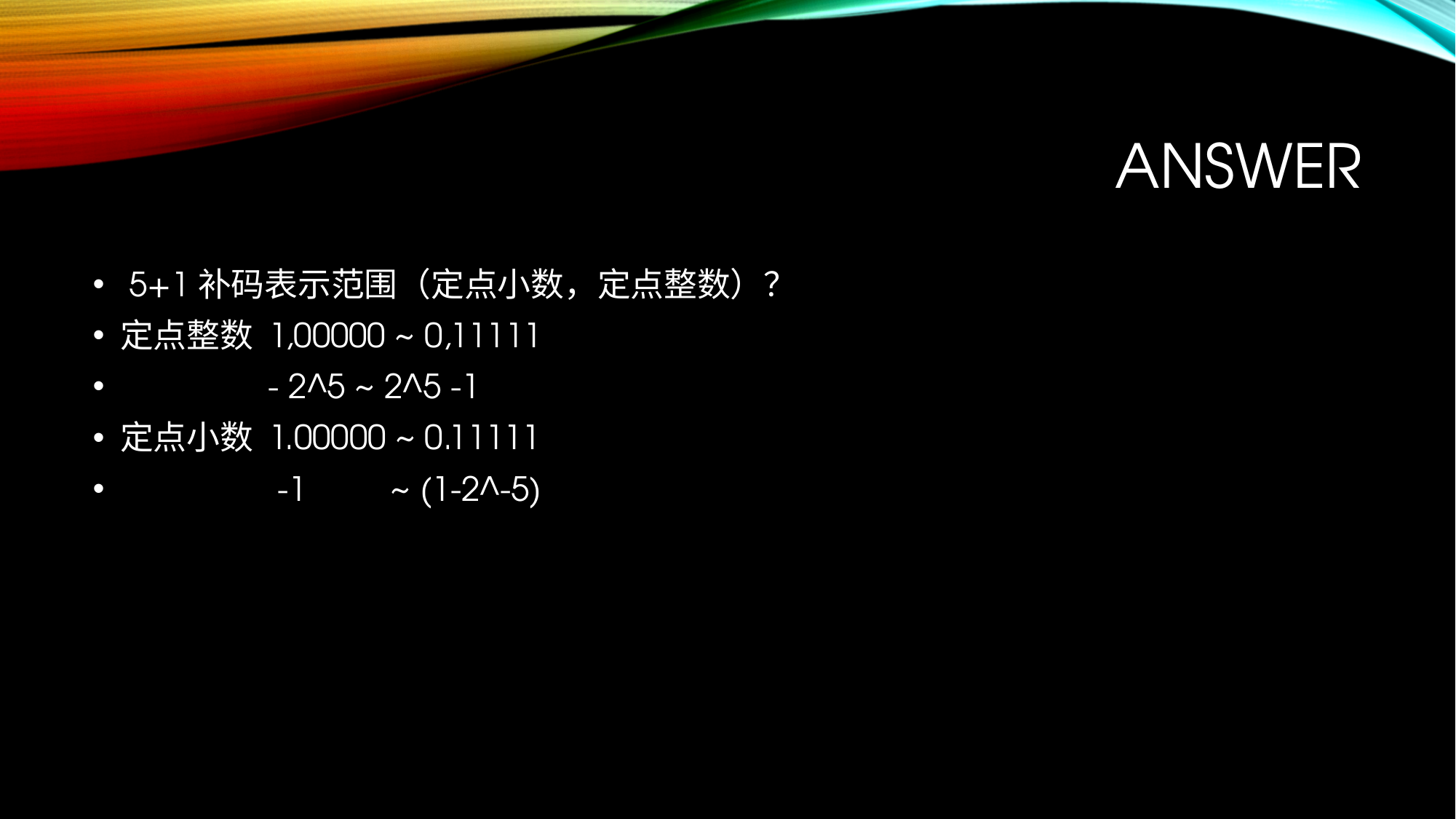

# ANSWER
 5+1补码表示范围（定点小数，定点整数）？
定点整数 1,00000 ~ 0,11111
                - 2^5 ~ 2^5 -1
定点小数 1.00000 ~ 0.11111
                 -1         ~ (1-2^-5)